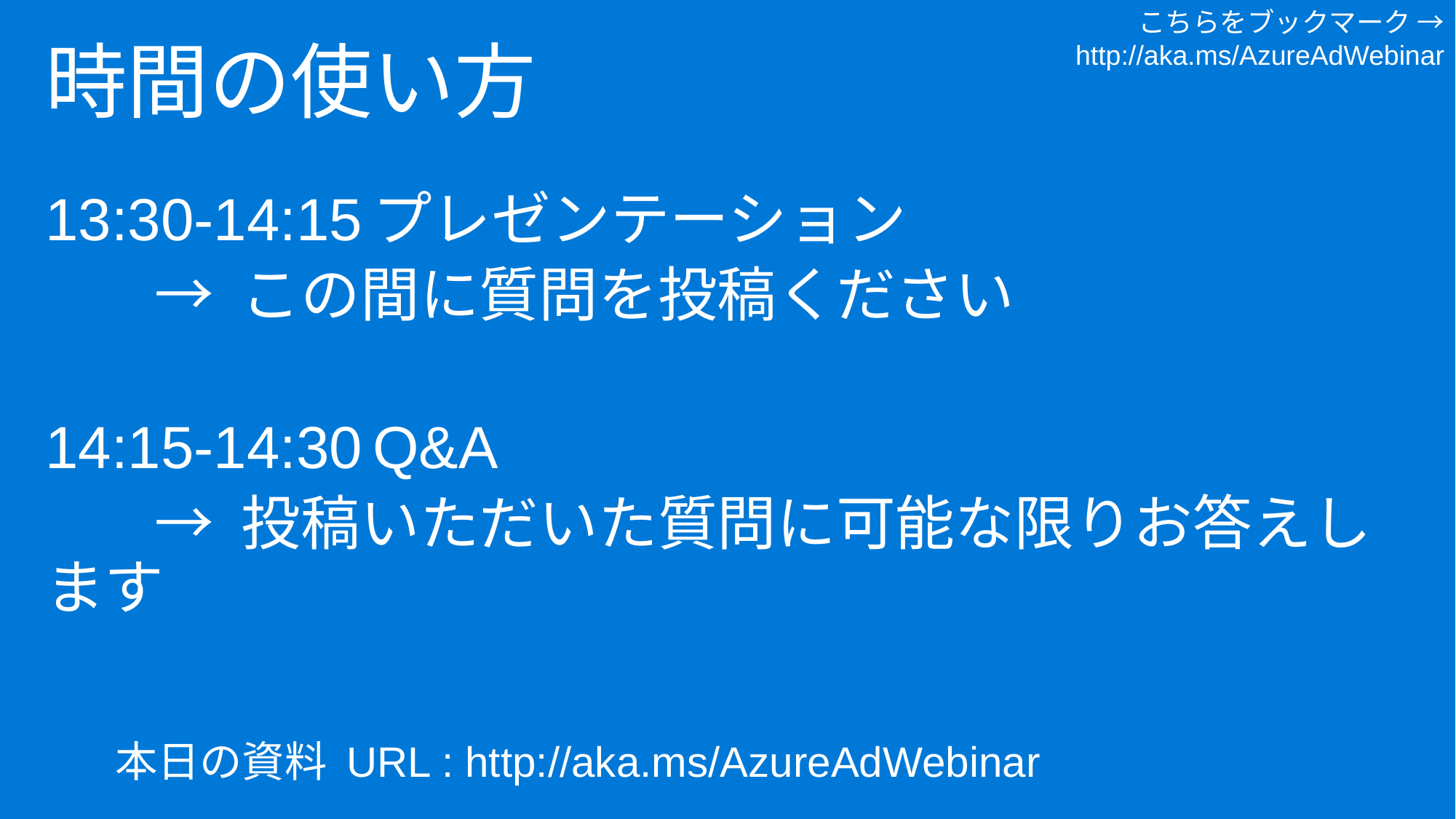

こちらをブックマーク → http://aka.ms/AzureAdWebinar
時間の使い方
13:30-14:15	プレゼンテーション
	→ この間に質問を投稿ください

14:15-14:30	Q&A
	→ 投稿いただいた質問に可能な限りお答えします
本日の資料 URL : http://aka.ms/AzureAdWebinar